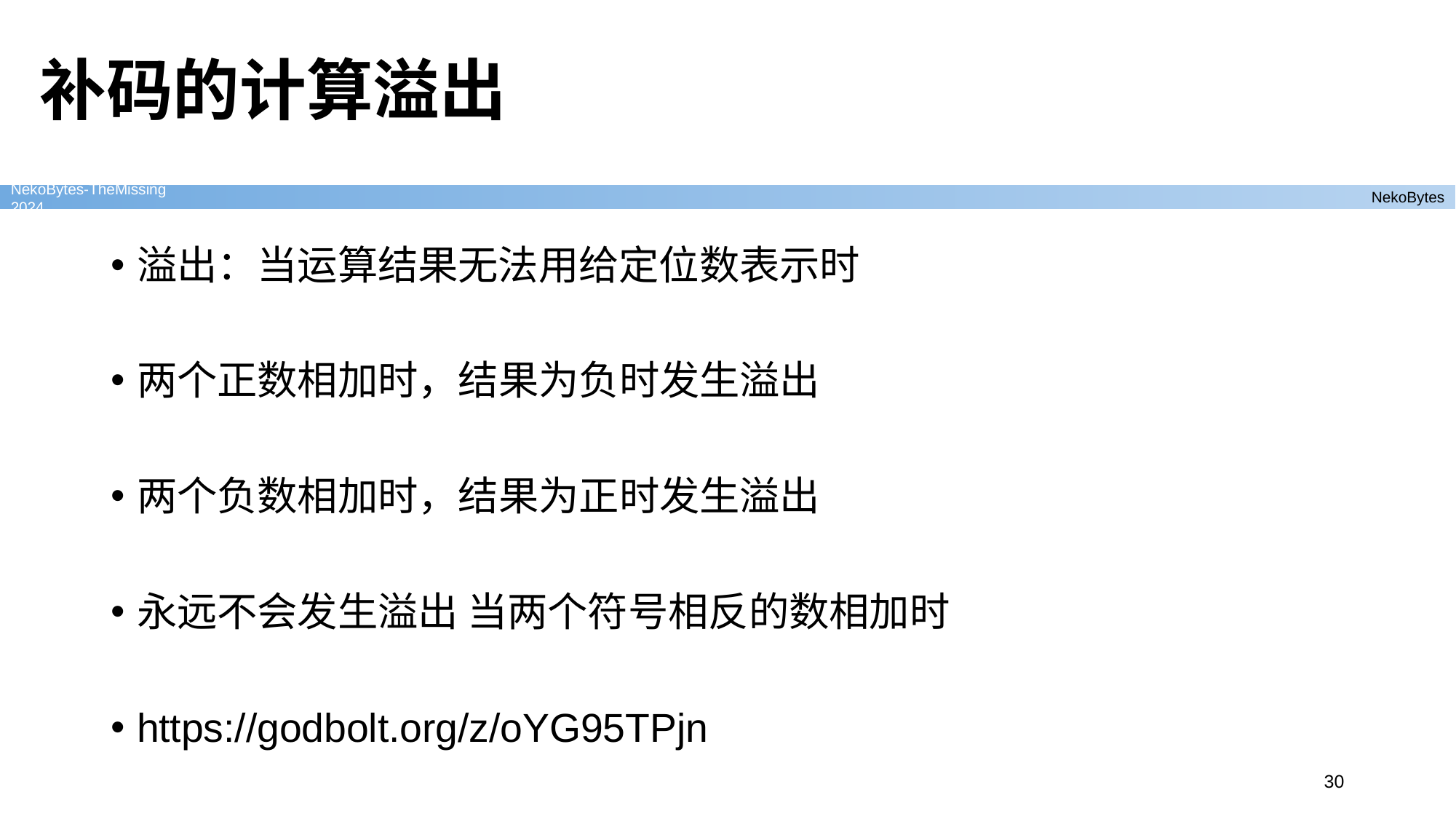

# 补码的计算溢出
溢出：当运算结果无法用给定位数表示时

两个正数相加时，结果为负时发生溢出

两个负数相加时，结果为正时发生溢出

永远不会发生溢出 当两个符号相反的数相加时

https://godbolt.org/z/oYG95TPjn
30